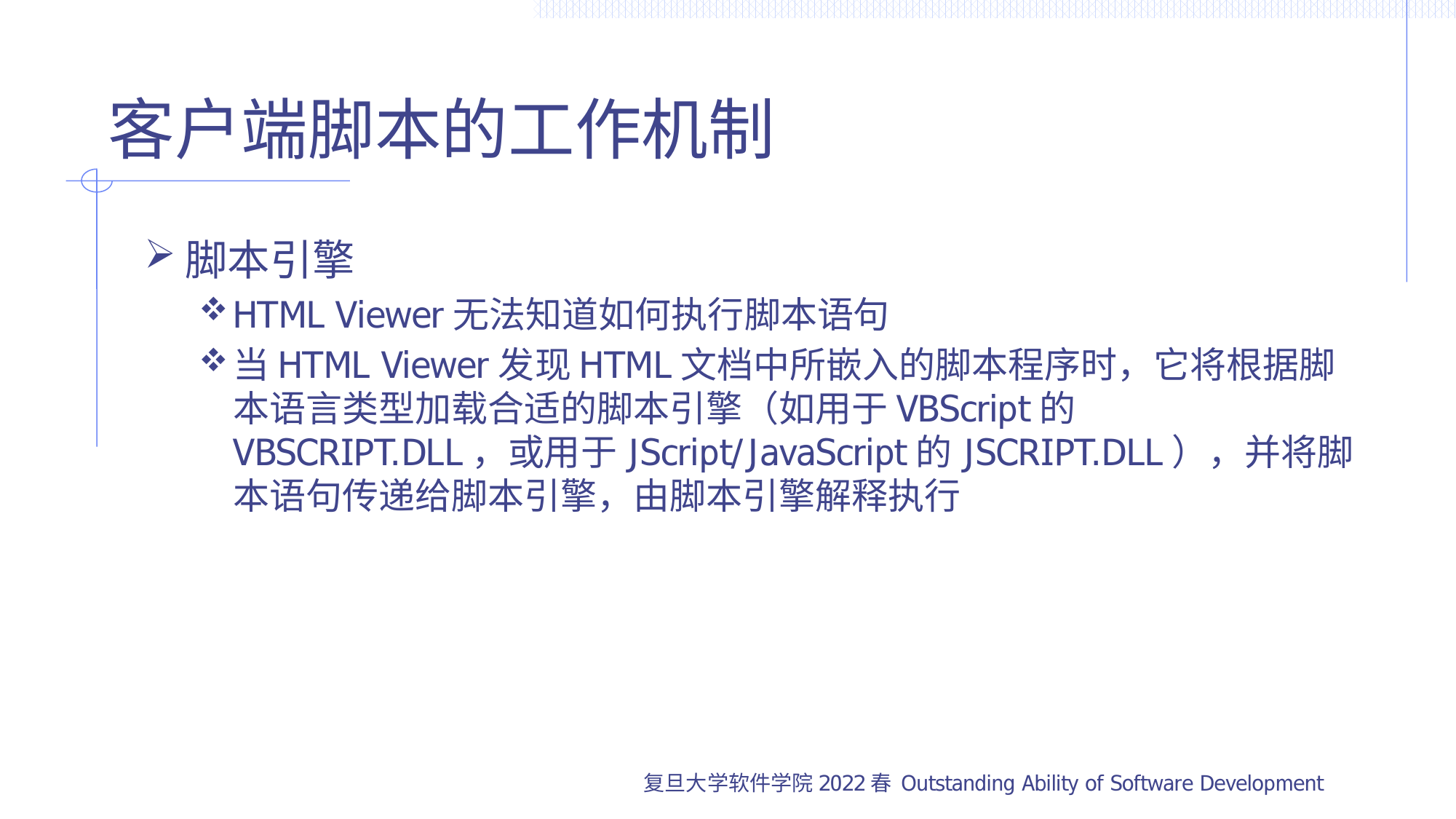

# 客户端脚本的工作机制
脚本引擎
HTML Viewer无法知道如何执行脚本语句
当HTML Viewer发现HTML文档中所嵌入的脚本程序时，它将根据脚本语言类型加载合适的脚本引擎（如用于VBScript的VBSCRIPT.DLL，或用于JScript/JavaScript的JSCRIPT.DLL），并将脚本语句传递给脚本引擎，由脚本引擎解释执行